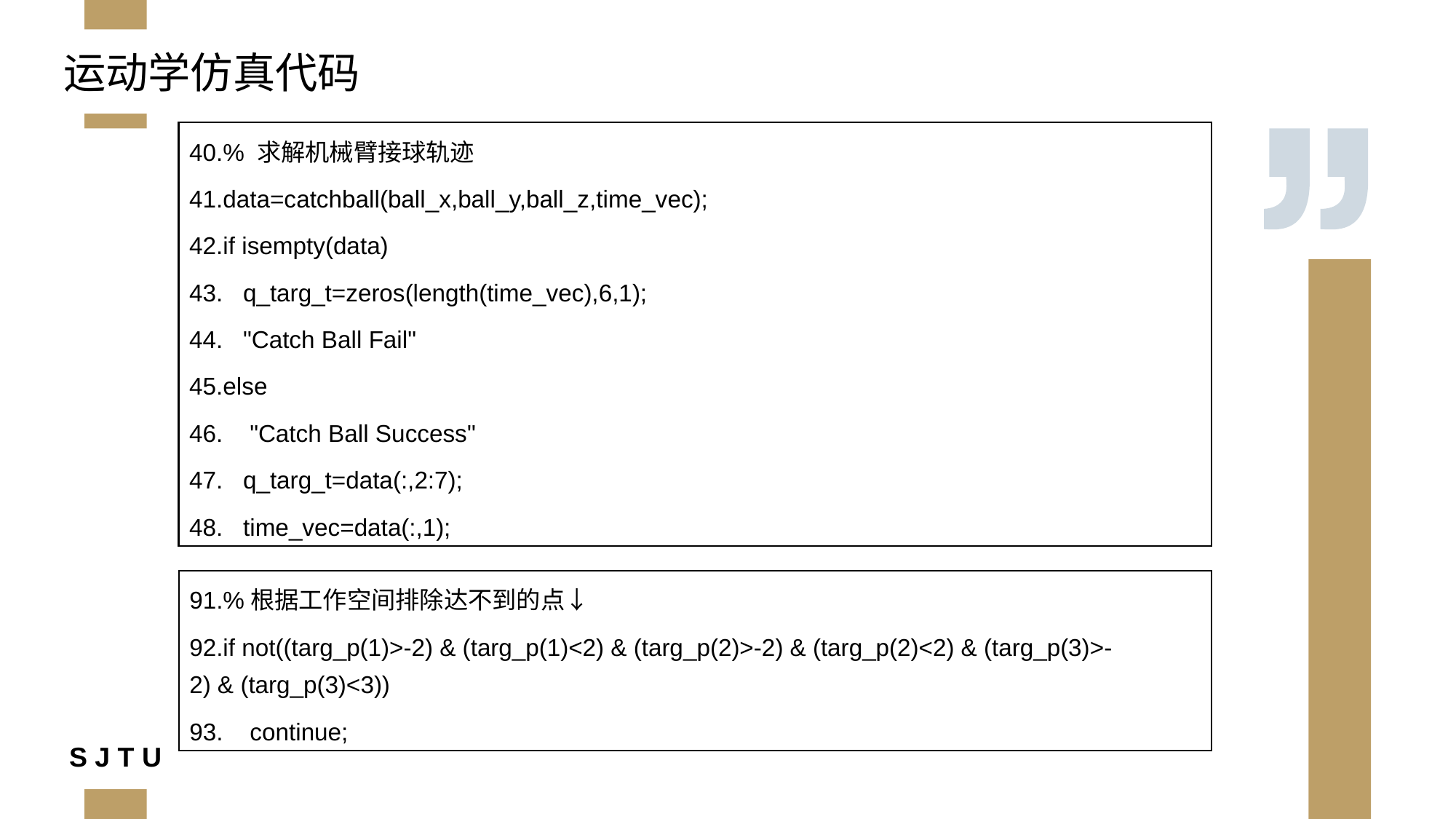

运动学仿真代码
40.% 求解机械臂接球轨迹
41.data=catchball(ball_x,ball_y,ball_z,time_vec);
42.if isempty(data)
43.   q_targ_t=zeros(length(time_vec),6,1);
44.   "Catch Ball Fail"
45.else
46.    "Catch Ball Success"
47.   q_targ_t=data(:,2:7);
48.   time_vec=data(:,1);
91.%根据工作空间排除达不到的点↓
92.if not((targ_p(1)>-2) & (targ_p(1)<2) & (targ_p(2)>-2) & (targ_p(2)<2) & (targ_p(3)>-2) & (targ_p(3)<3))
93.    continue;
23